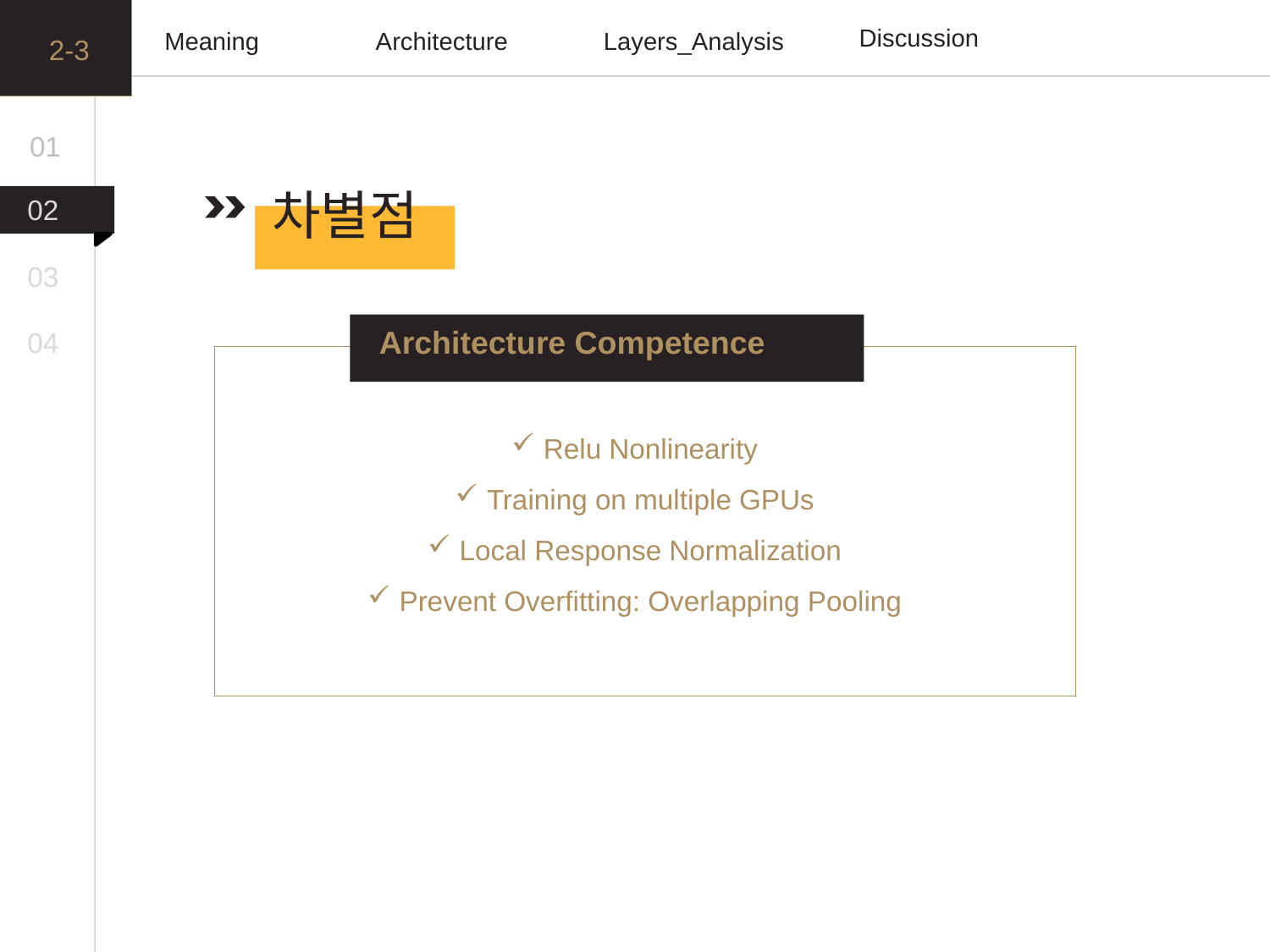

2-3
Discussion
Architecture
Layers_Analysis
Meaning
01
 차별점

02

03

Architecture Competence
04

Relu Nonlinearity
Training on multiple GPUs
Local Response Normalization
Prevent Overfitting: Overlapping Pooling